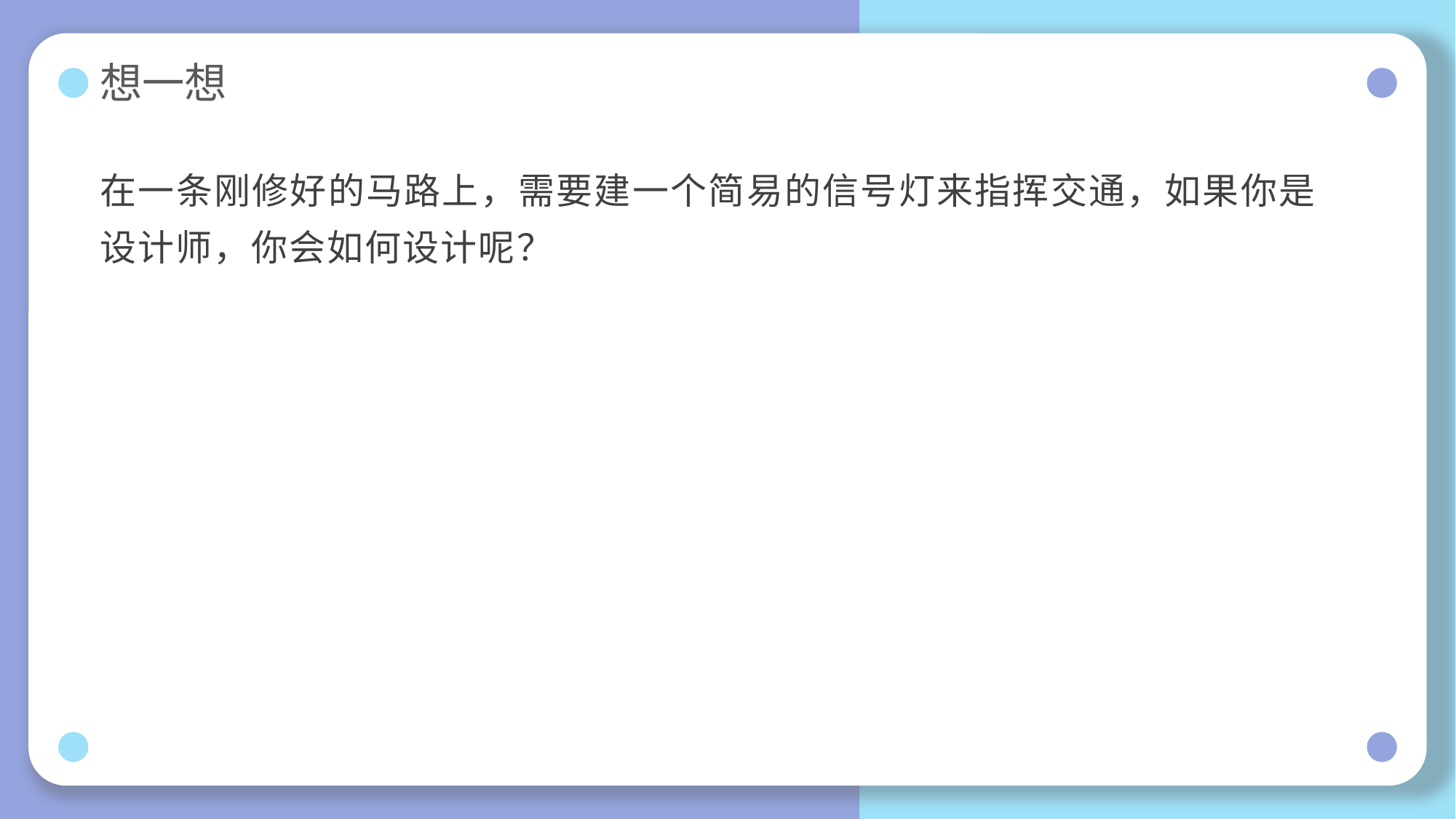

# 想一想
在一条刚修好的马路上，需要建一个简易的信号灯来指挥交通，如果你是设计师，你会如何设计呢？